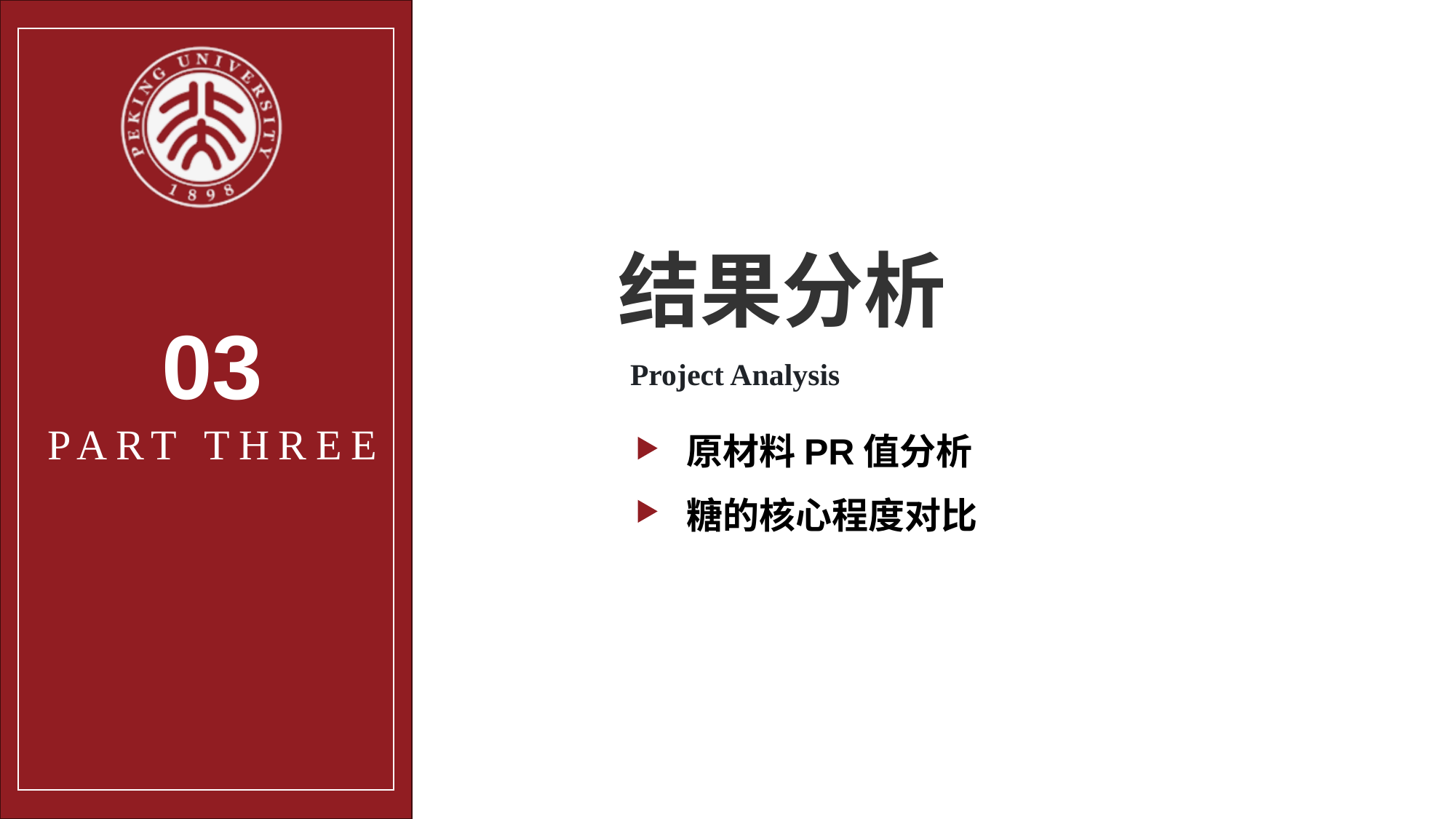

结果分析
03
PART THREE
Project Analysis
原材料PR值分析

糖的核心程度对比